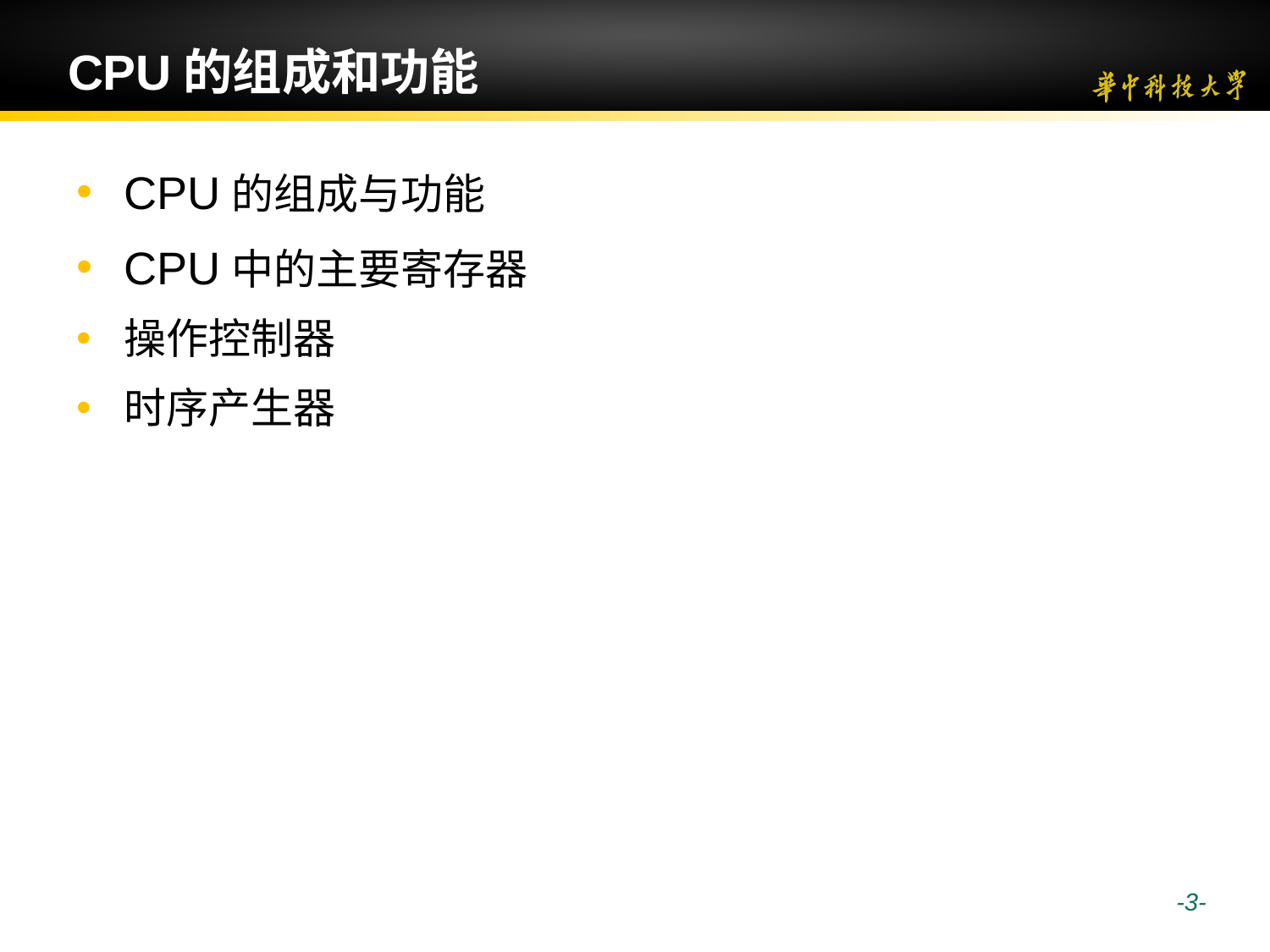

# CPU的组成和功能
CPU的组成与功能
CPU中的主要寄存器
操作控制器
时序产生器

 -3-